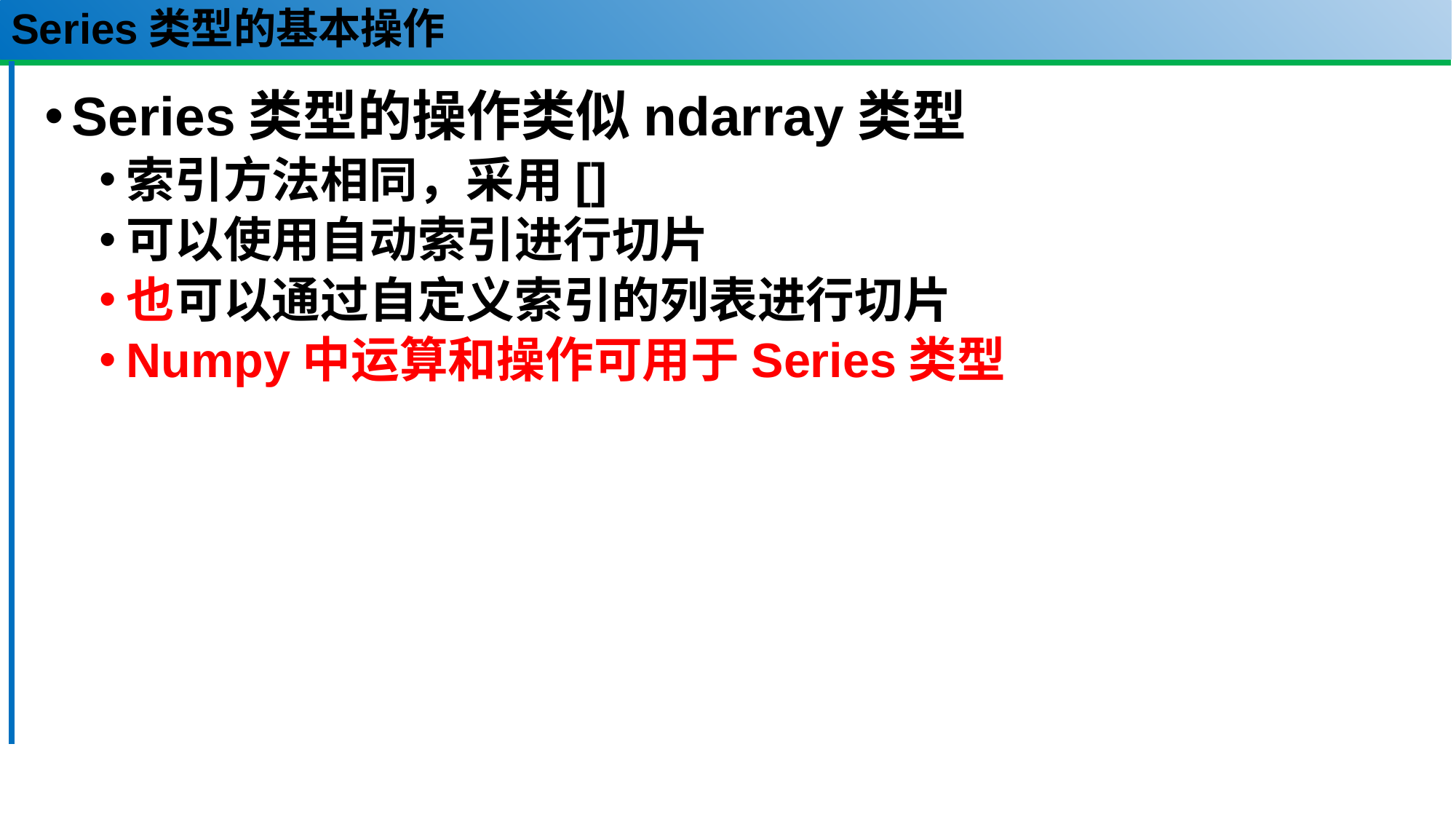

# Series类型的基本操作
Series类型的操作类似ndarray类型
索引方法相同，采用[]
可以使用自动索引进行切片
也可以通过自定义索引的列表进行切片
Numpy中运算和操作可用于Series类型